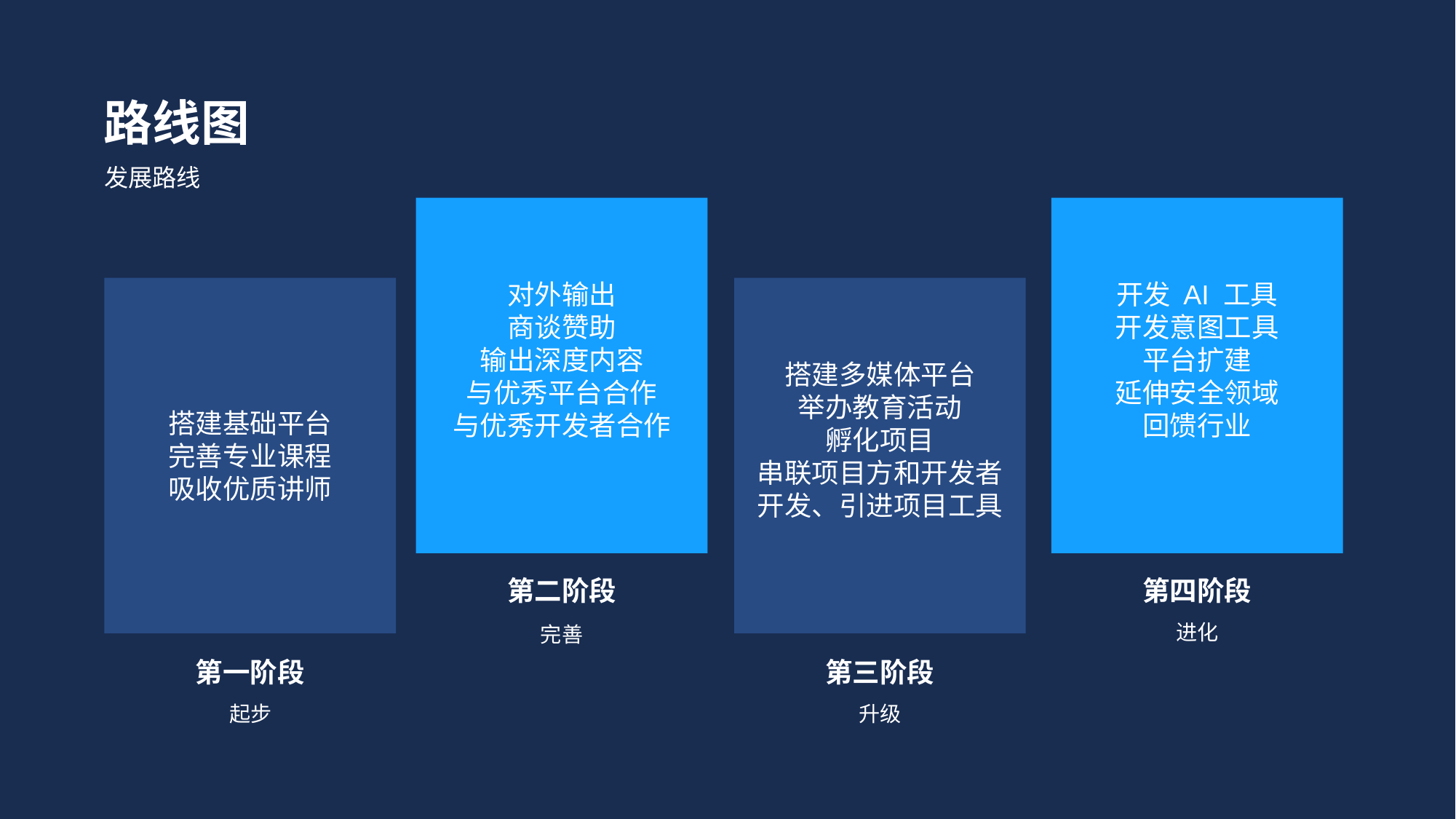

路线图
发展路线
对外输出
商谈赞助
输出深度内容
与优秀平台合作
与优秀开发者合作

开发 AI 工具
开发意图工具
平台扩建
延伸安全领域
回馈行业

搭建基础平台
完善专业课程
吸收优质讲师
搭建多媒体平台
举办教育活动
孵化项目
串联项目方和开发者
开发、引进项目工具

第二阶段
第四阶段
进化
完善
第一阶段
第三阶段
起步
升级